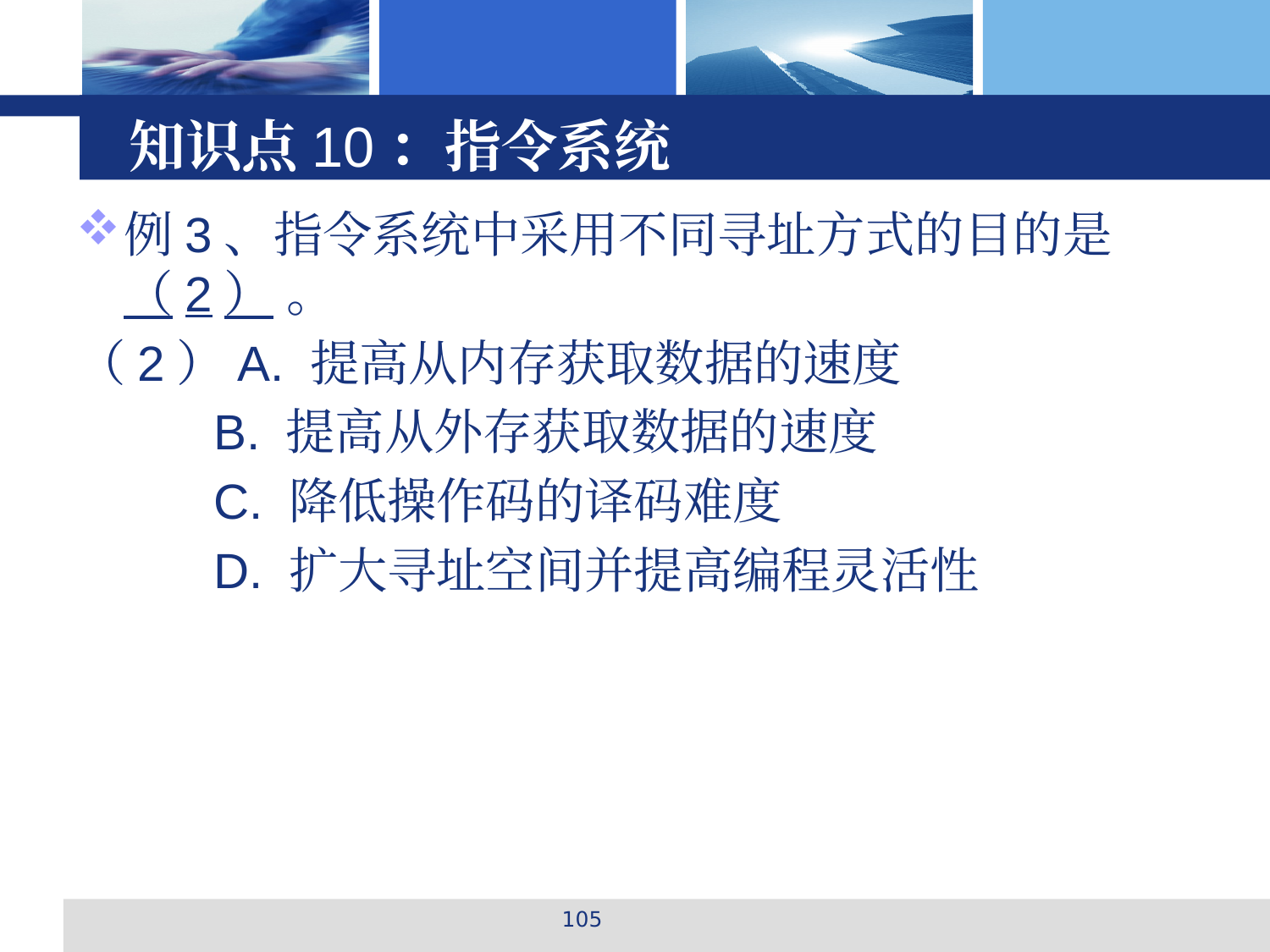

# 知识点10：指令系统
例3、指令系统中采用不同寻址方式的目的是 （2） 。
（2）A. 提高从内存获取数据的速度
          B. 提高从外存获取数据的速度
          C. 降低操作码的译码难度
          D. 扩大寻址空间并提高编程灵活性
105